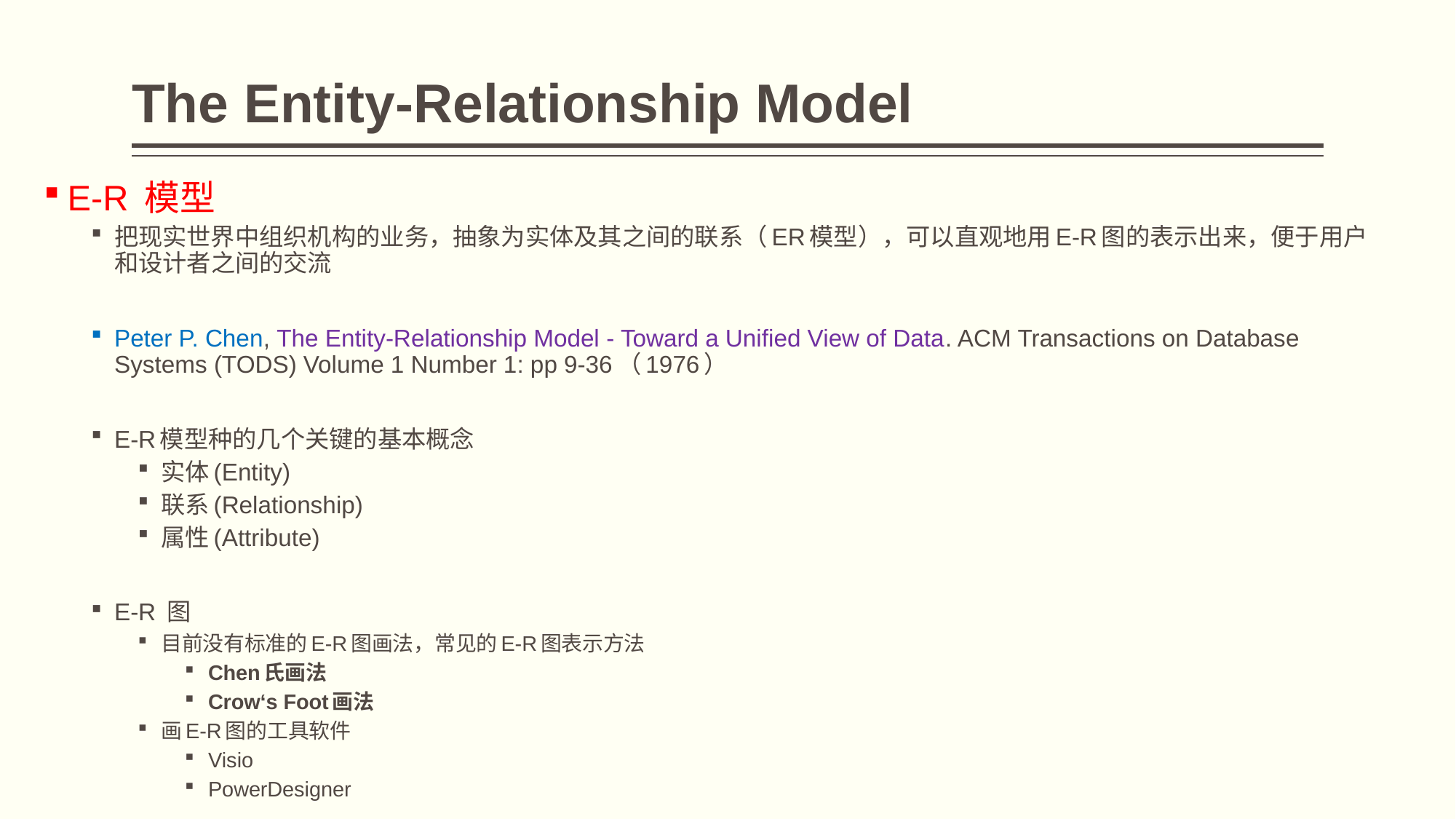

# The Entity-Relationship Model
E-R 模型
把现实世界中组织机构的业务，抽象为实体及其之间的联系（ER模型），可以直观地用E-R图的表示出来，便于用户和设计者之间的交流

Peter P. Chen, The Entity-Relationship Model - Toward a Unified View of Data. ACM Transactions on Database Systems (TODS) Volume 1 Number 1: pp 9-36（1976）

E-R模型种的几个关键的基本概念
实体(Entity)
联系(Relationship)
属性(Attribute)

E-R 图
目前没有标准的E-R图画法，常见的E-R图表示方法
Chen氏画法
Crow‘s Foot画法
画E-R图的工具软件
Visio
PowerDesigner